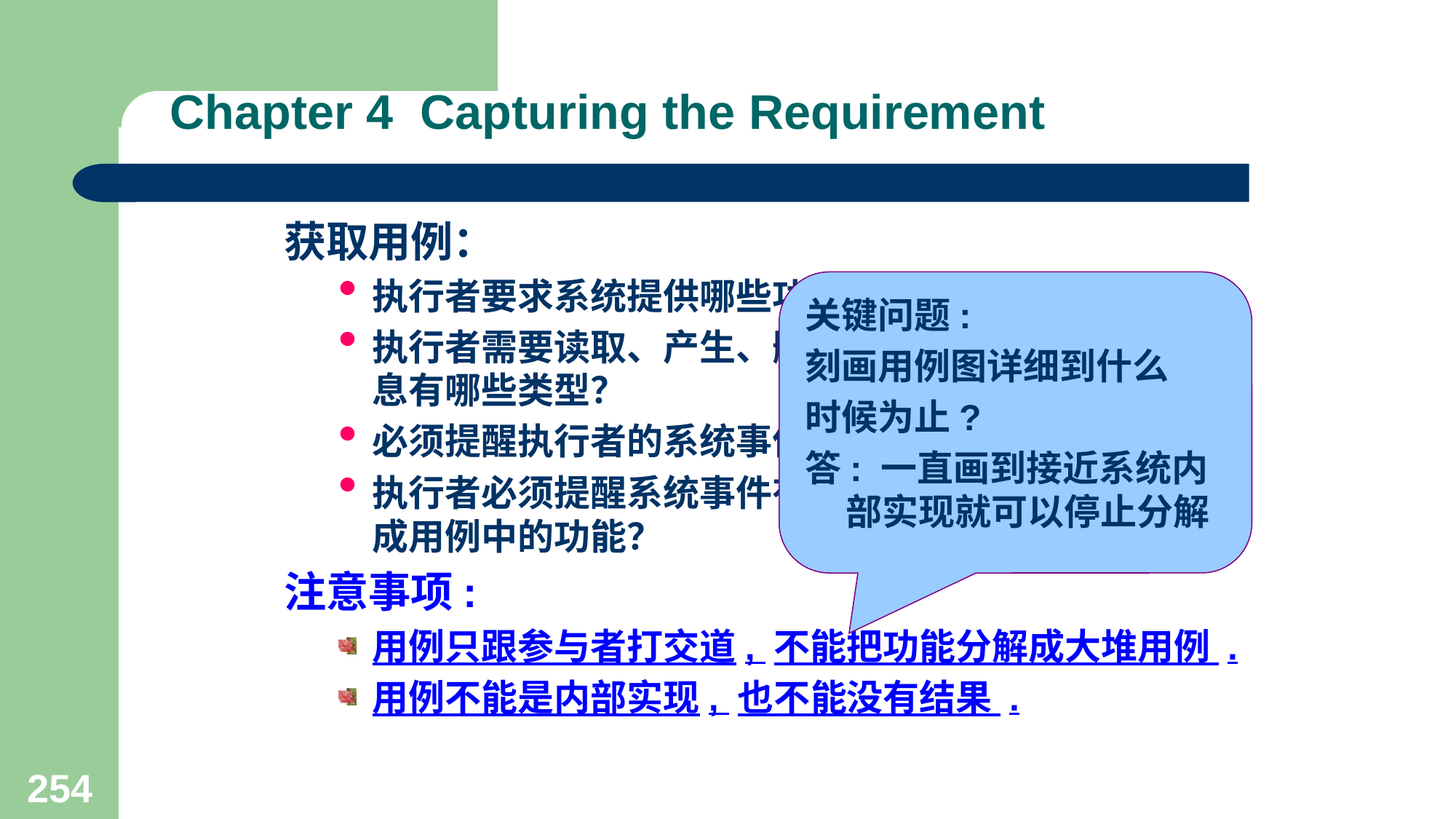

# Chapter 4  Capturing the Requirement
获取用例：
执行者要求系统提供哪些功能？
执行者需要读取、产生、删除、修改或存储系统中的信息有哪些类型？
必须提醒执行者的系统事件有哪些？
执行者必须提醒系统事件有哪些？怎样把这些事件表示成用例中的功能？
注意事项:
用例只跟参与者打交道, 不能把功能分解成大堆用例 .
用例不能是内部实现, 也不能没有结果 .
关键问题:
刻画用例图详细到什么
时候为止?
答: 一直画到接近系统内部实现就可以停止分解
254